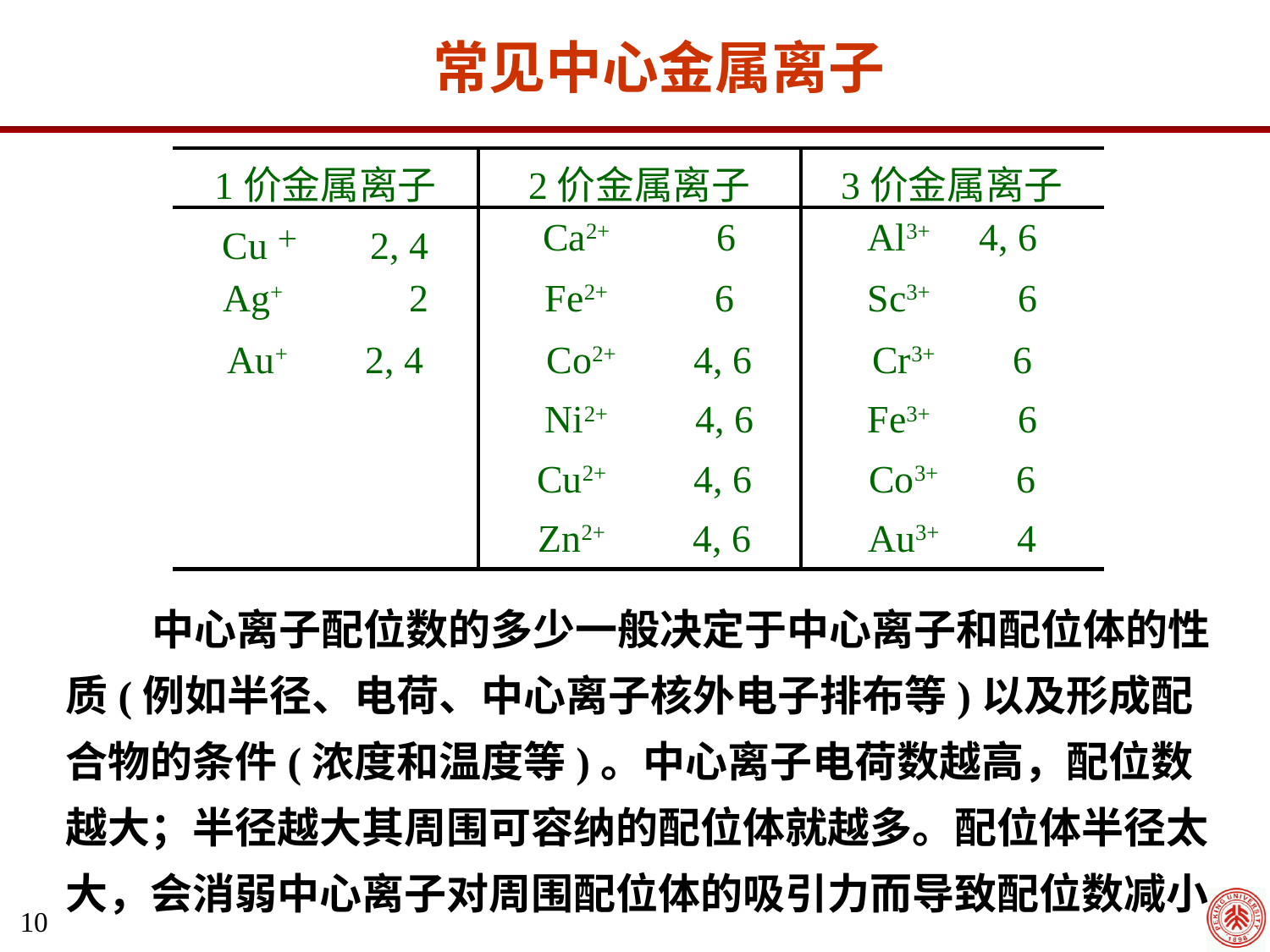

常见中心金属离子

| 1价金属离子 | 2价金属离子 | 3价金属离子 |
| --- | --- | --- |
| Cu＋ 2, 4 | Ca2+ 6 | Al3+ 4, 6 |
| Ag+ 2 | Fe2+ 6 | Sc3+ 6 |
| Au+ 2, 4 | Co2+ 4, 6 | Cr3+ 6 |
|  | Ni2+ 4, 6 | Fe3+ 6 |
|  | Cu2+ 4, 6 | Co3+ 6 |
|  | Zn2+ 4, 6 | Au3+ 4 |
        中心离子配位数的多少一般决定于中心离子和配位体的性质(例如半径、电荷、中心离子核外电子排布等)以及形成配合物的条件(浓度和温度等)。中心离子电荷数越高，配位数越大；半径越大其周围可容纳的配位体就越多。配位体半径太大，会消弱中心离子对周围配位体的吸引力而导致配位数减小